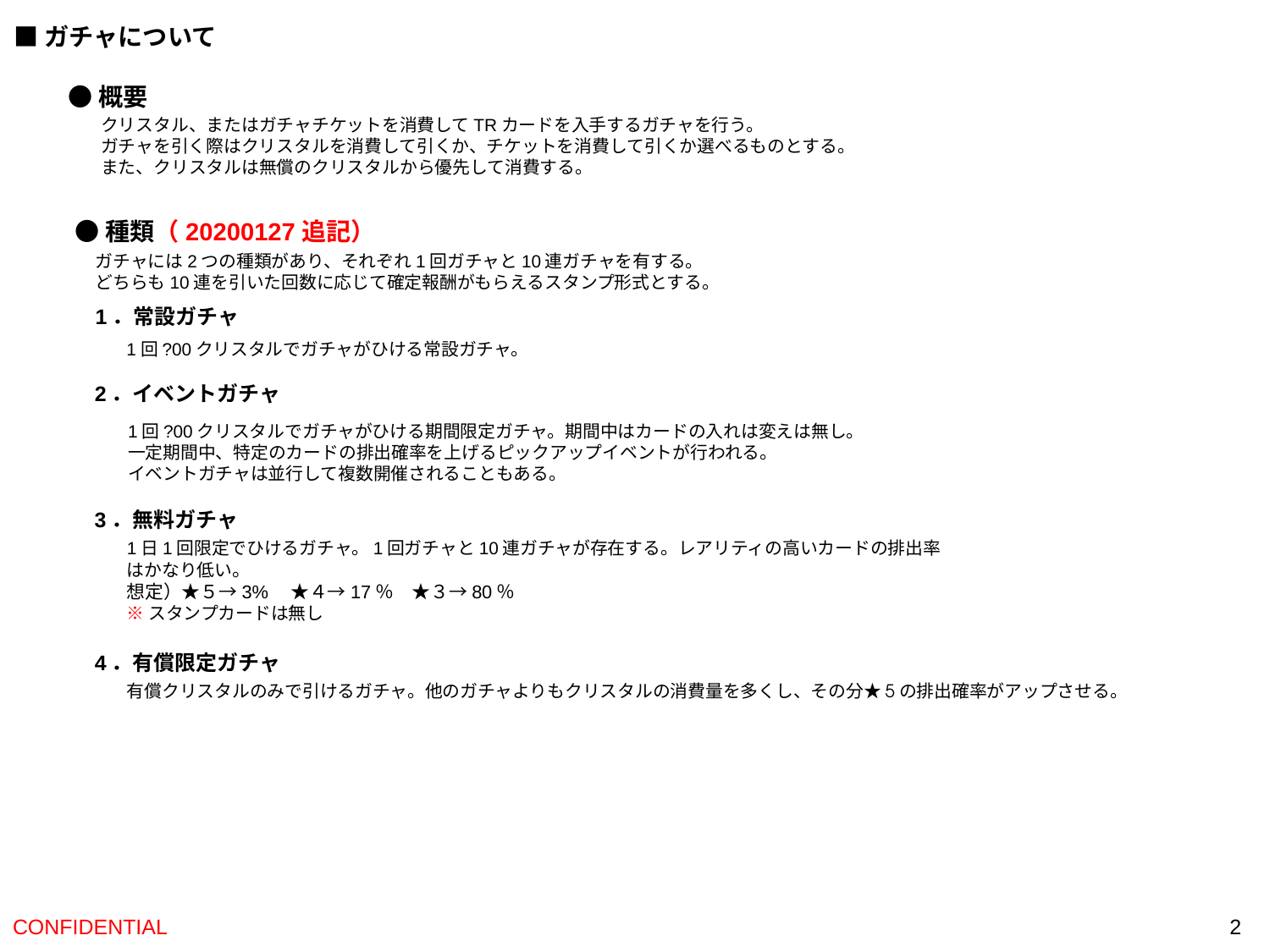

■ガチャについて
●概要
クリスタル、またはガチャチケットを消費してTRカードを入手するガチャを行う。
ガチャを引く際はクリスタルを消費して引くか、チケットを消費して引くか選べるものとする。
また、クリスタルは無償のクリスタルから優先して消費する。
●種類（20200127追記）
ガチャには2つの種類があり、それぞれ1回ガチャと10連ガチャを有する。
どちらも10連を引いた回数に応じて確定報酬がもらえるスタンプ形式とする。
1．常設ガチャ
1回?00クリスタルでガチャがひける常設ガチャ。
2．イベントガチャ
1回?00クリスタルでガチャがひける期間限定ガチャ。期間中はカードの入れは変えは無し。
一定期間中、特定のカードの排出確率を上げるピックアップイベントが行われる。
イベントガチャは並行して複数開催されることもある。
3．無料ガチャ
1日1回限定でひけるガチャ。1回ガチャと10連ガチャが存在する。レアリティの高いカードの排出率はかなり低い。
想定）★５→3%　★４→17％　★３→80％
※スタンプカードは無し

4．有償限定ガチャ
有償クリスタルのみで引けるガチャ。他のガチャよりもクリスタルの消費量を多くし、その分★5の排出確率がアップさせる。

2
CONFIDENTIAL